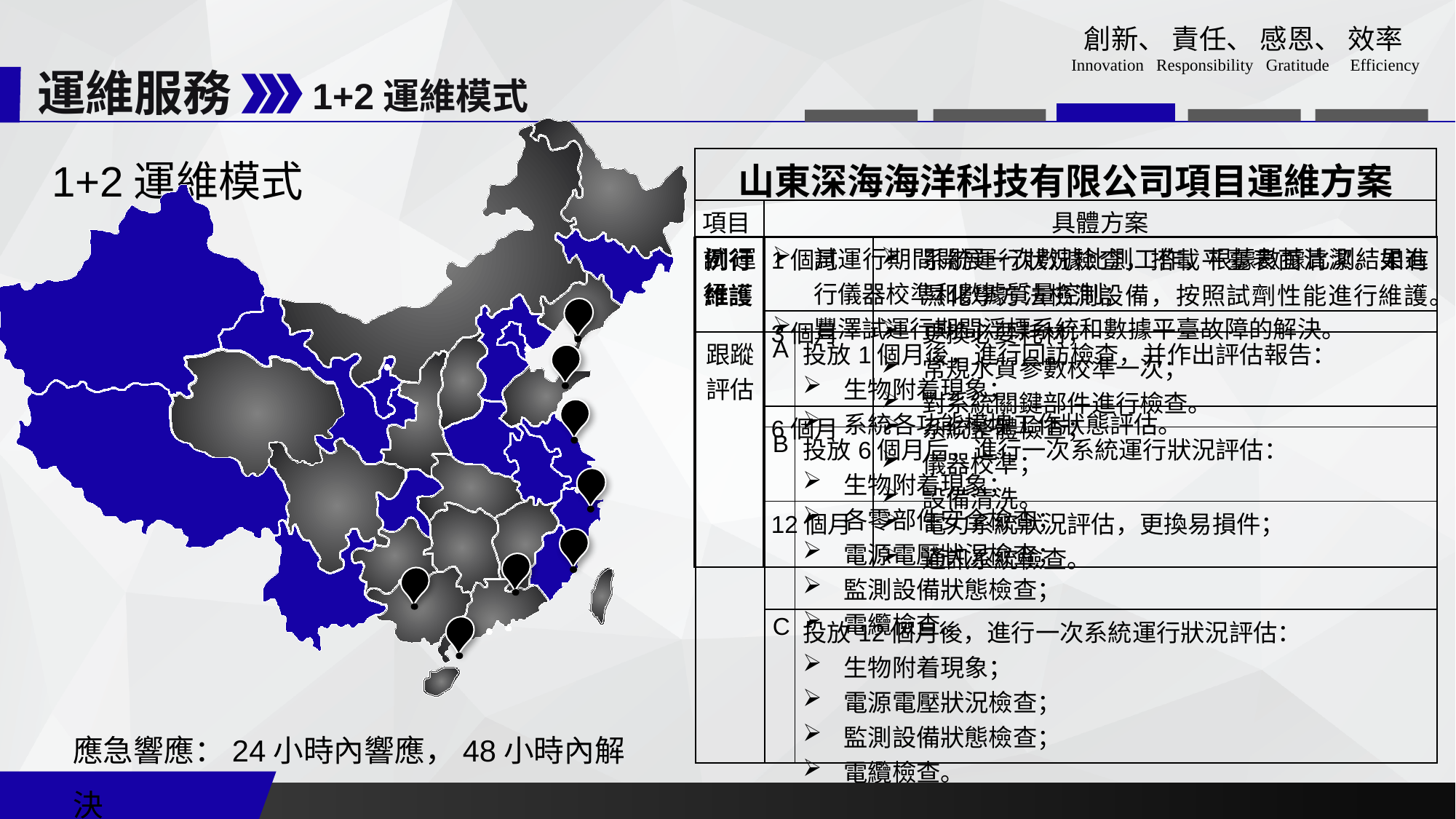

運維服務
1+2運維模式

| 山東深海海洋科技有限公司項目運維方案 |  |
| --- | --- |
| 項目 | 具體方案 |
1+2運維模式
| 試運行 | 試運行期間開展一次數據比測工作，根據數據比測結果進行儀器校準和數據質量控制； 豐澤試運行期間浮標系統和數據平臺故障的解決。 |  |
| --- | --- | --- |
| 跟蹤評估 | A | 投放1個月後，進行回訪檢查，并作出評估報告： 生物附着現象； 系統各功能模塊工作狀態評估。 |
|  | B | 投放6個月后，進行一次系統運行狀況評估： 生物附着現象； 各零部件安全檢查； 電源電壓狀況檢查； 監測設備狀態檢查； 電纜檢查。 |
|  | C | 投放12個月後，進行一次系統運行狀況評估： 生物附着現象； 電源電壓狀況檢查； 監測設備狀態檢查； 電纜檢查。 |
| 例行維護 | 1個月 | 系統運行狀況檢查，搭載平臺表面清潔。如有濕化學方法檢測設備，按照試劑性能進行維護。 |
| --- | --- | --- |
|  | 3個月 | 更換必要耗材； 常規水質參數校準一次； 對系統關鍵部件進行檢查。 |
|  | 6個月 | 系統整體檢查； 儀器校準； 設備清洗。 |
|  | 12個月 | 電力系統狀況評估，更換易損件； 通訊系統檢查。 |

應急響應：24小時內響應，48小時內解決